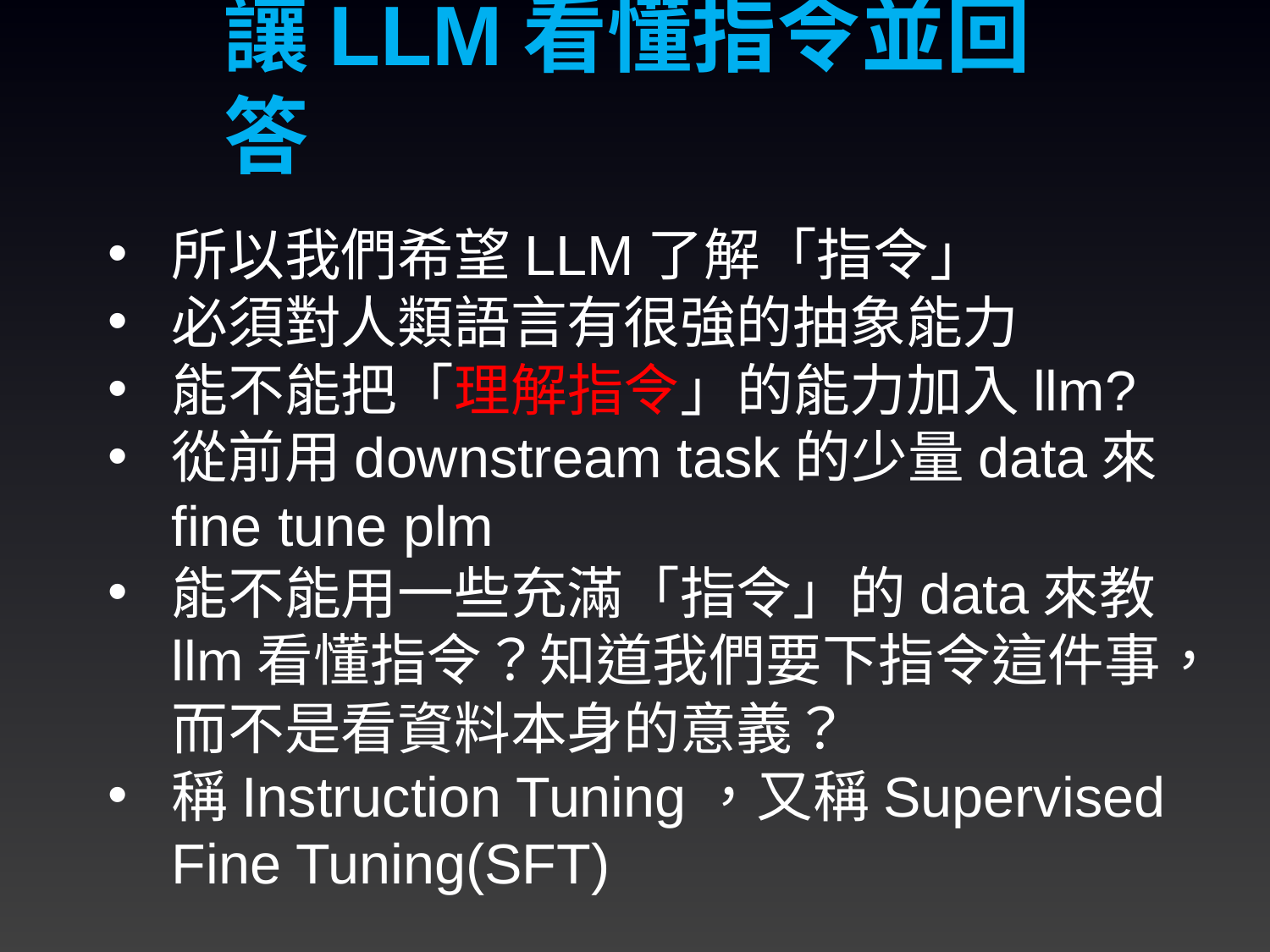

讓LLM看懂指令並回答
所以我們希望LLM了解「指令」
必須對人類語言有很強的抽象能力
能不能把「理解指令」的能力加入llm?
從前用downstream task的少量data來fine tune plm
能不能用一些充滿「指令」的data來教llm看懂指令？知道我們要下指令這件事，而不是看資料本身的意義？
稱Instruction Tuning，又稱Supervised Fine Tuning(SFT)

12/3/2024
3